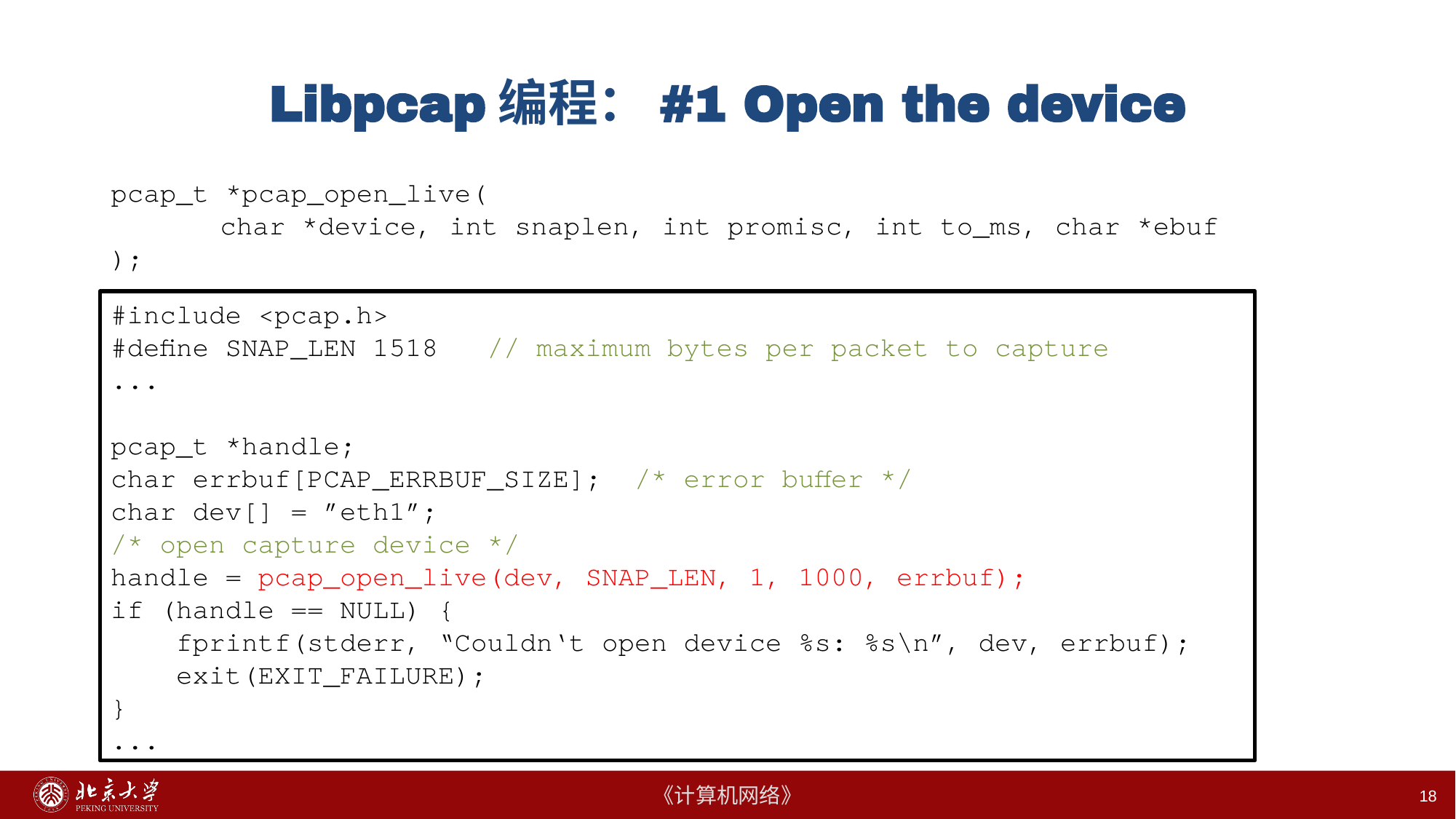

# Libpcap编程：#1 Open the device
pcap_t *pcap_open_live(
	char *device, int snaplen, int promisc, int to_ms, char *ebuf
);
#include <pcap.h>
#define SNAP_LEN 1518   // maximum bytes per packet to capture
...

pcap_t *handle;
char errbuf[PCAP_ERRBUF_SIZE];  /* error buffer */
char dev[] = ”eth1”;
/* open capture device */
handle = pcap_open_live(dev, SNAP_LEN, 1, 1000, errbuf);
if (handle == NULL) {
    fprintf(stderr, “Couldn‘t open device %s: %s\n”, dev, errbuf);
    exit(EXIT_FAILURE);
}
...
18